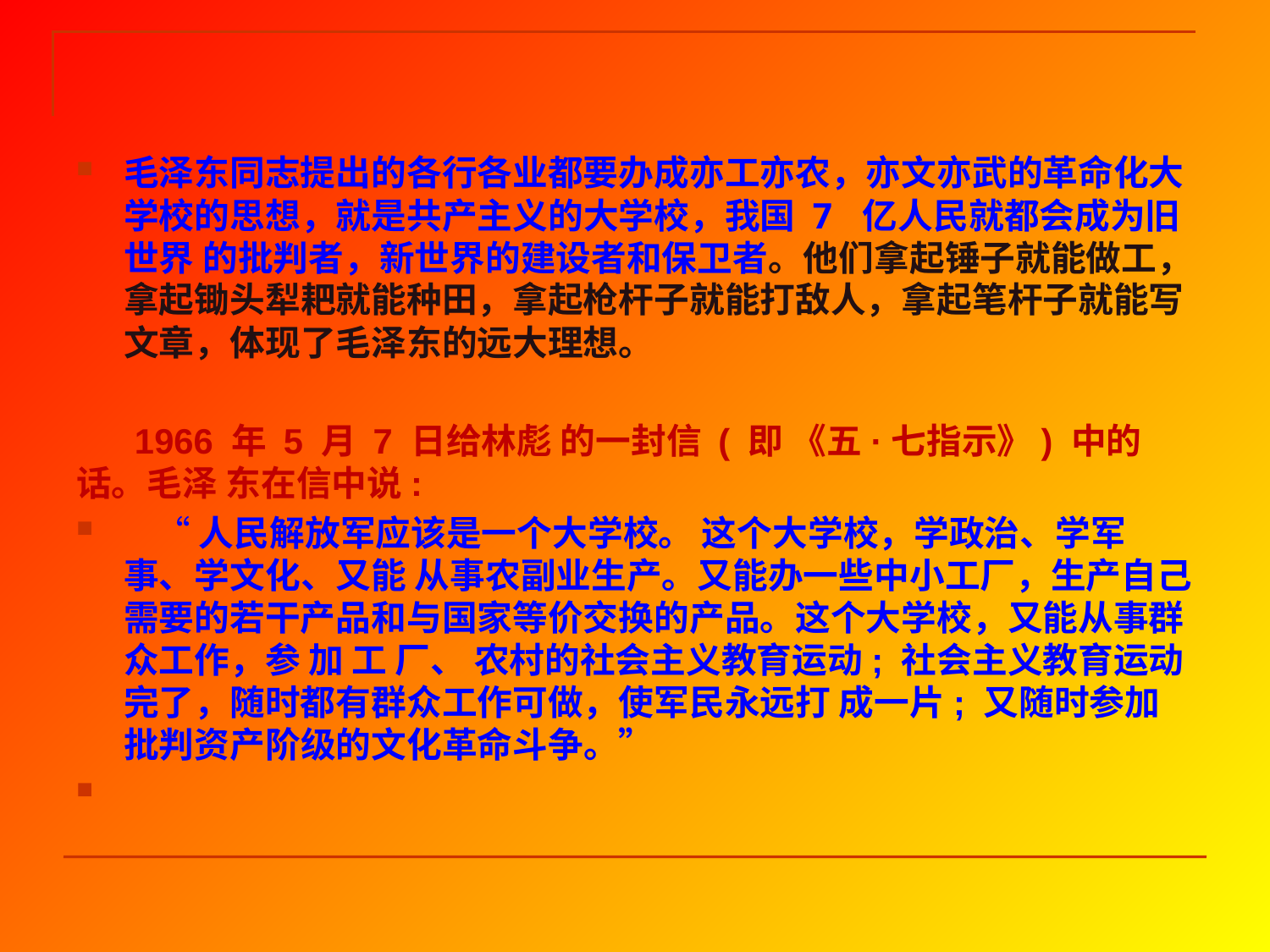

毛泽东同志提出的各行各业都要办成亦工亦农，亦文亦武的革命化大学校的思想，就是共产主义的大学校，我国 7 亿人民就都会成为旧世界 的批判者，新世界的建设者和保卫者。他们拿起锤子就能做工，拿起锄头犁耙就能种田，拿起枪杆子就能打敌人，拿起笔杆子就能写文章，体现了毛泽东的远大理想。

      1966 年 5 月 7 日给林彪 的一封信 ( 即 《五·七指示》) 中的话。毛泽 东在信中说:
    “人民解放军应该是一个大学校。 这个大学校，学政治、学军事、学文化、又能 从事农副业生产。又能办一些中小工厂，生产自己需要的若干产品和与国家等价交换的产品。这个大学校，又能从事群众工作，参 加 工 厂、 农村的社会主义教育运动; 社会主义教育运动 完了，随时都有群众工作可做，使军民永远打 成一片; 又随时参加批判资产阶级的文化革命斗争。”